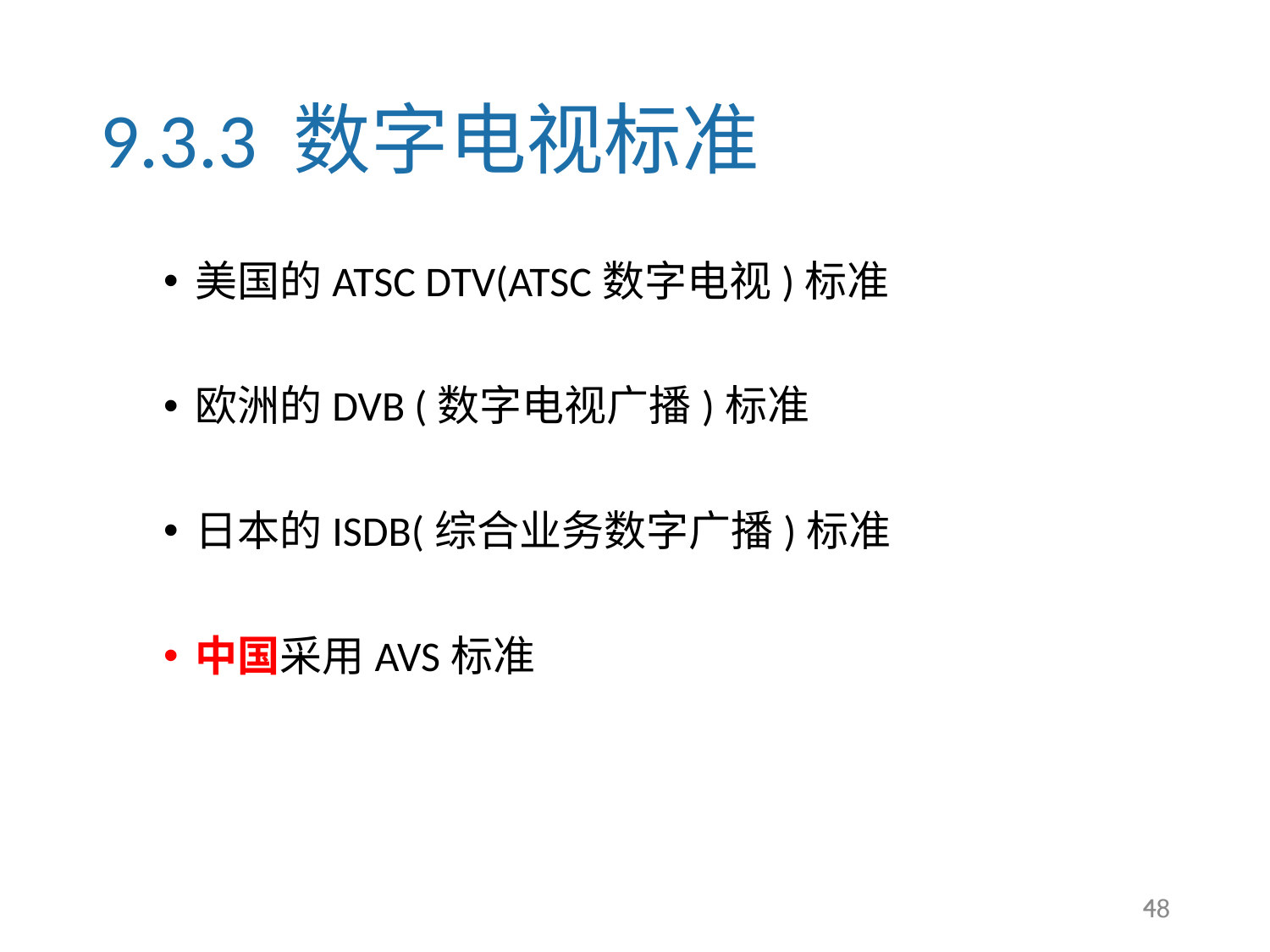

# 9.3.3 数字电视标准
美国的ATSC DTV(ATSC数字电视)标准

欧洲的DVB (数字电视广播)标准

日本的ISDB(综合业务数字广播)标准

中国采用AVS标准
48